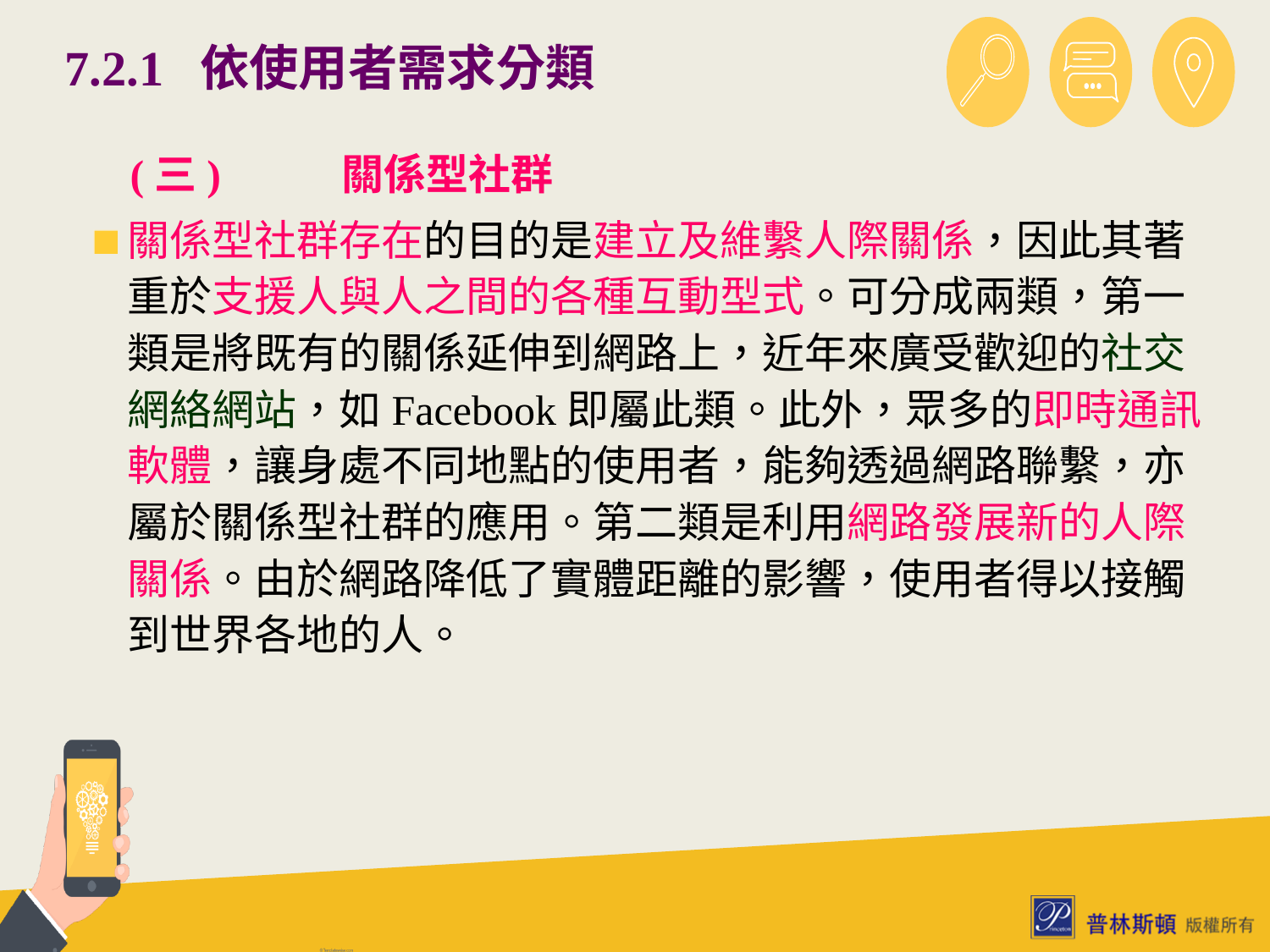

# 7.2.1  依使用者需求分類
    (三)	關係型社群
關係型社群存在的目的是建立及維繫人際關係，因此其著重於支援人與人之間的各種互動型式。可分成兩類，第一類是將既有的關係延伸到網路上，近年來廣受歡迎的社交網絡網站，如Facebook即屬此類。此外，眾多的即時通訊軟體，讓身處不同地點的使用者，能夠透過網路聯繫，亦屬於關係型社群的應用。第二類是利用網路發展新的人際關係。由於網路降低了實體距離的影響，使用者得以接觸到世界各地的人。